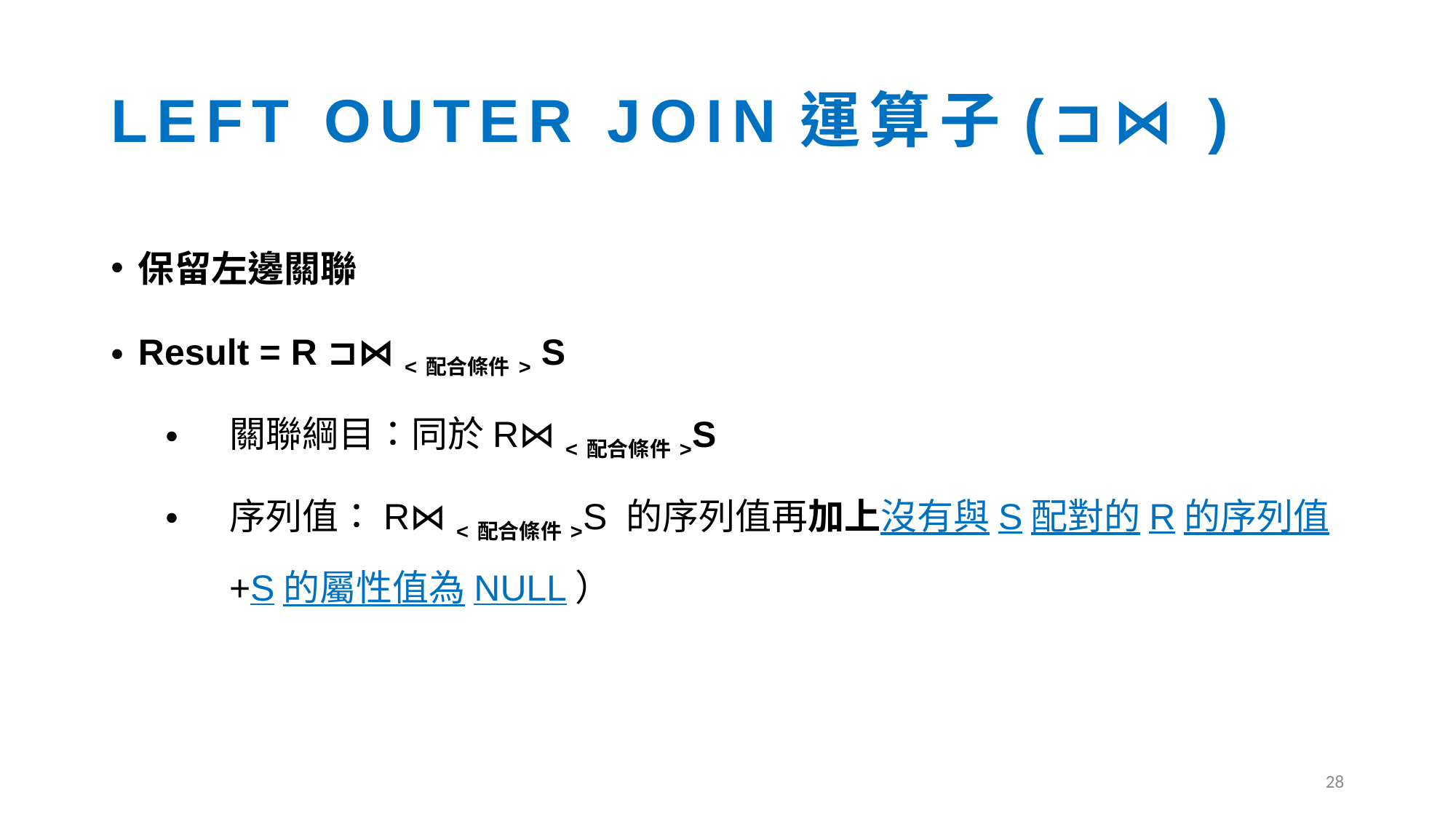

# LEFT OUTER JOIN運算子(⊐⋈ )
保留左邊關聯
Result = R ⊐⋈ <配合條件> S
關聯綱目：同於R⋈ <配合條件>S
序列值：R⋈ <配合條件>S 的序列值再加上沒有與S配對的R的序列值+S的屬性值為NULL）

28